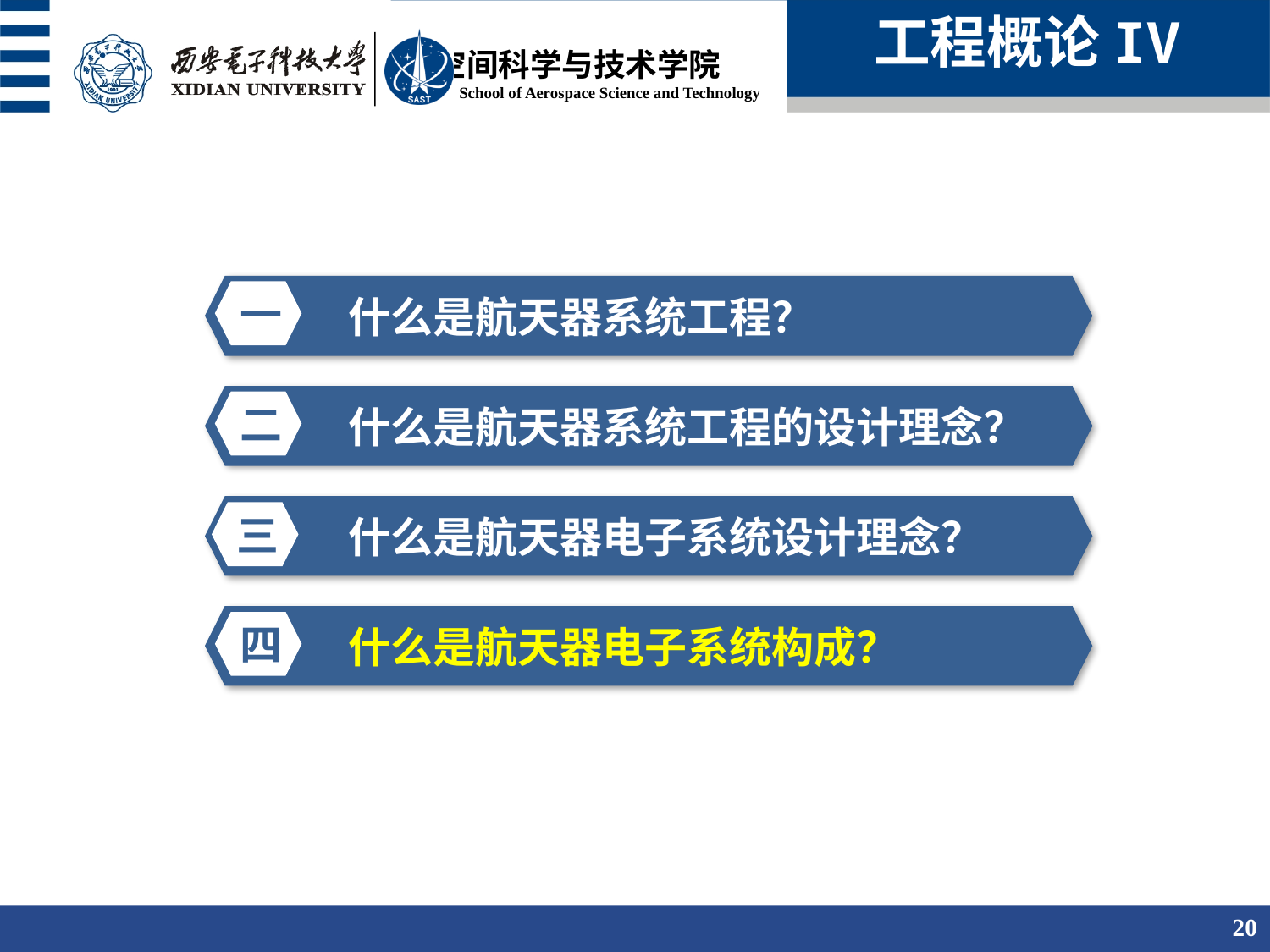

工程概论IV

什么是航天器系统工程？
一
什么是航天器系统工程的设计理念？
二
什么是航天器电子系统设计理念？
三
什么是航天器电子系统构成？
四